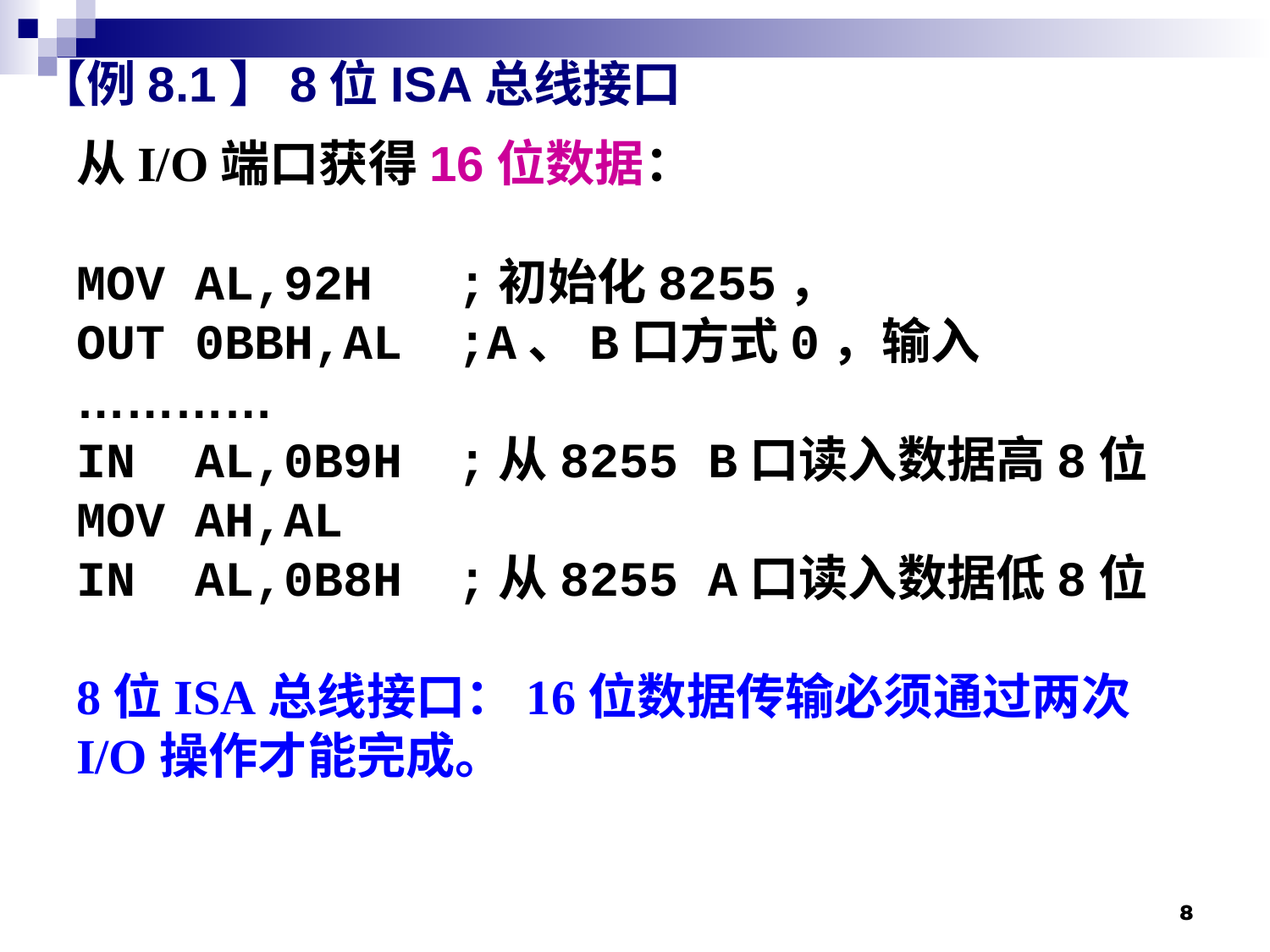

# 【例8.1】8位ISA总线接口
从I/O端口获得16位数据：

MOV AL,92H	;初始化8255，
OUT 0BBH,AL	;A、B口方式0，输入
…………
IN  AL,0B9H	;从8255 B口读入数据高8位
MOV AH,AL
IN  AL,0B8H	;从8255 A口读入数据低8位

8位ISA总线接口：16位数据传输必须通过两次I/O操作才能完成。

8